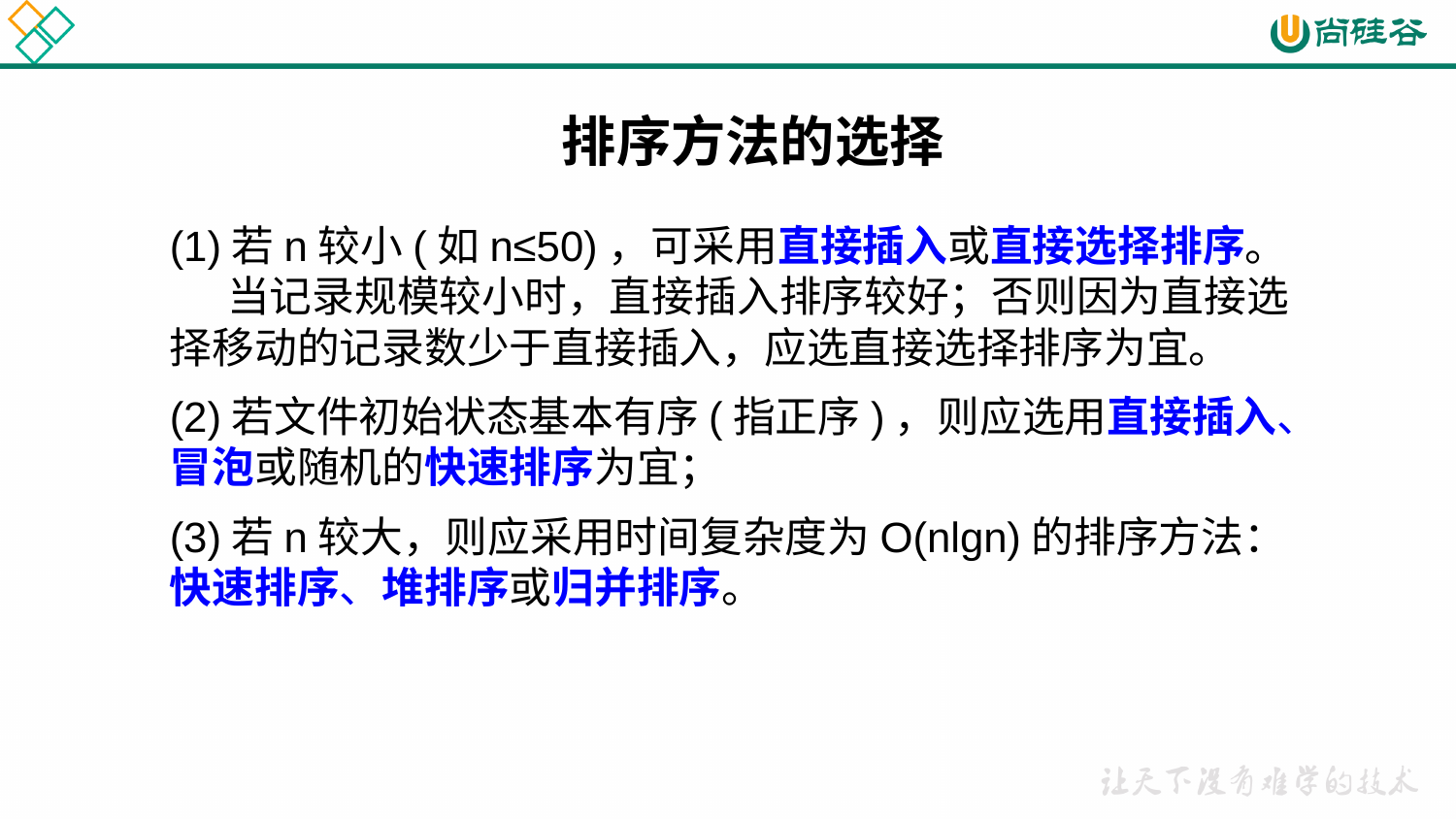

排序方法的选择
(1)若n较小(如n≤50)，可采用直接插入或直接选择排序。
     当记录规模较小时，直接插入排序较好；否则因为直接选择移动的记录数少于直接插入，应选直接选择排序为宜。

(2)若文件初始状态基本有序(指正序)，则应选用直接插入、冒泡或随机的快速排序为宜；

(3)若n较大，则应采用时间复杂度为O(nlgn)的排序方法：快速排序、堆排序或归并排序。